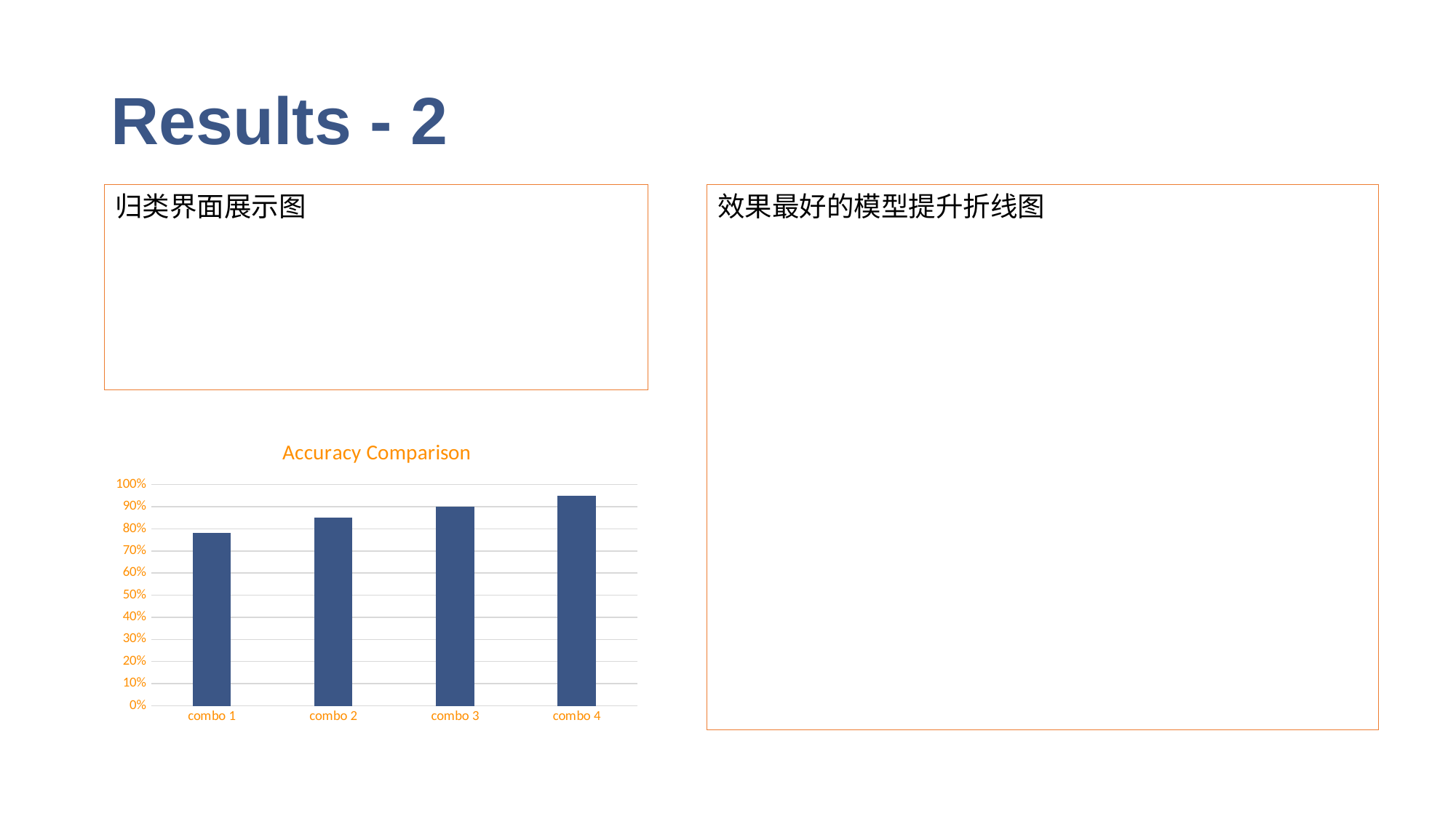

# Results - 2
归类界面展示图
效果最好的模型提升折线图

### Chart: Accuracy Comparison

| Category | 系列 1 |
|---|---|
| combo 1 | 0.78 |
| combo 2 | 0.85 |
| combo 3 | 0.9 |
| combo 4 | 0.95 |